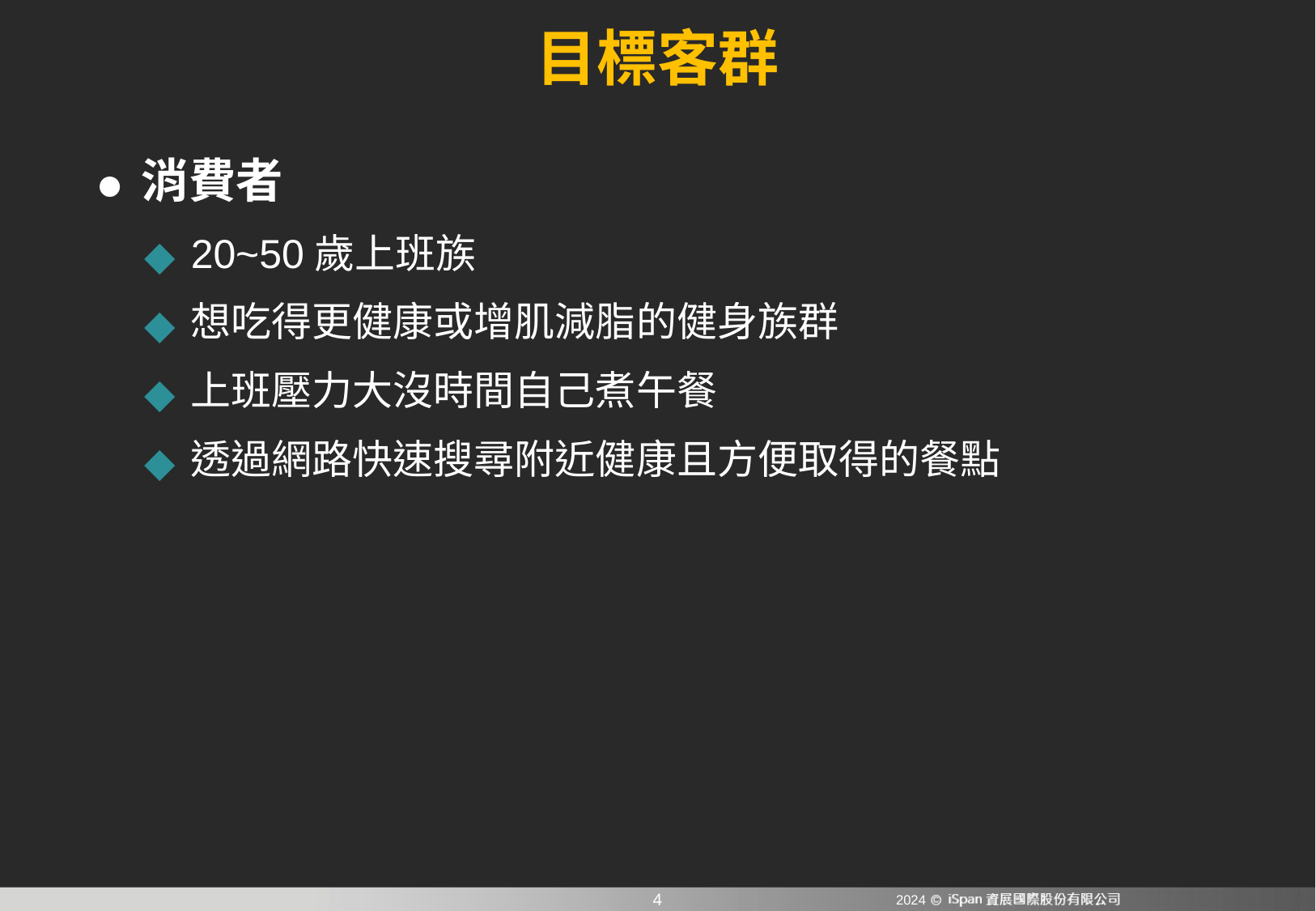

目標客群
消費者
20~50歲上班族
想吃得更健康或增肌減脂的健身族群
上班壓力大沒時間自己煮午餐
透過網路快速搜尋附近健康且方便取得的餐點

2024